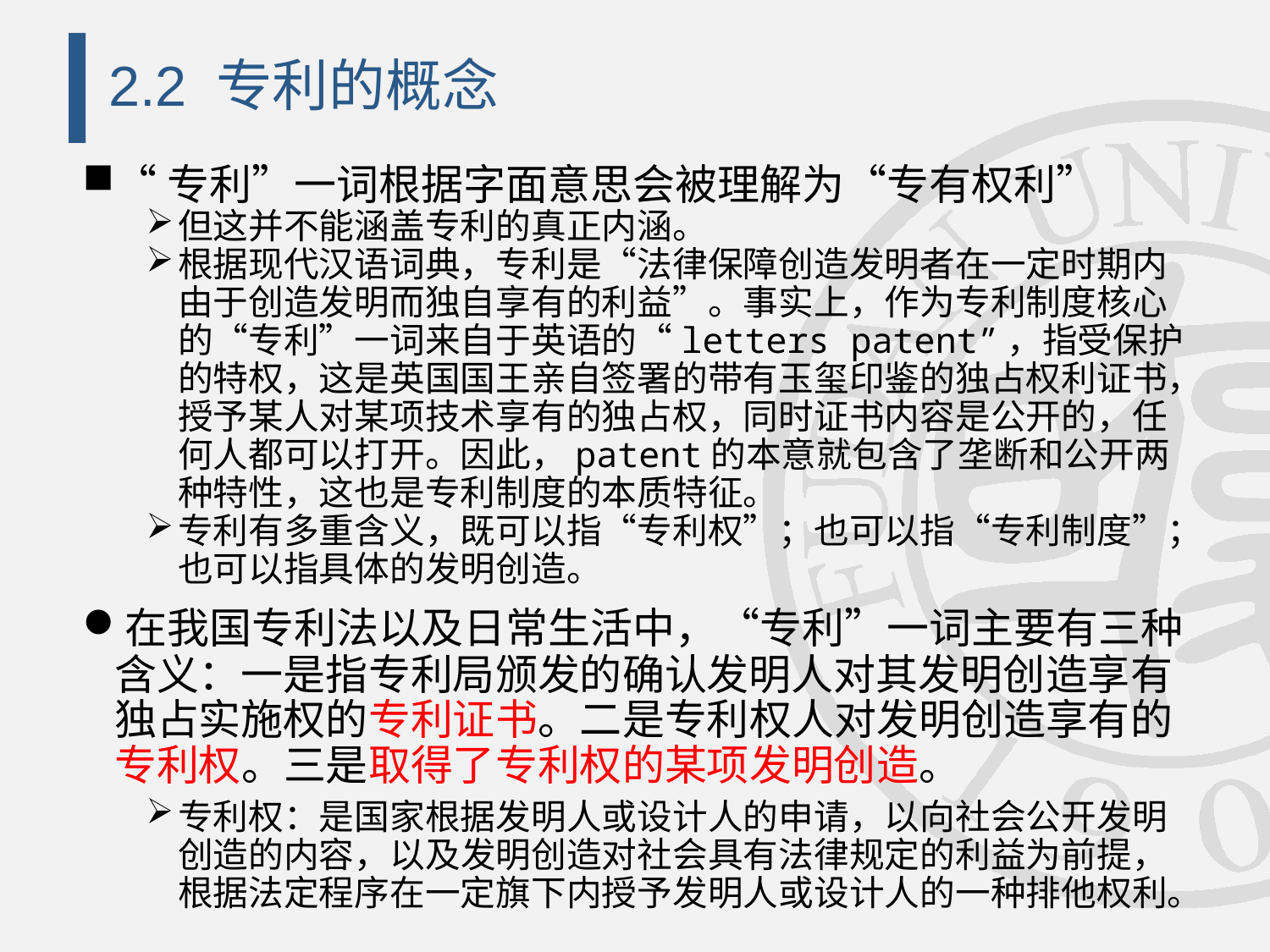

# 2.2 专利的概念
“专利”一词根据字面意思会被理解为“专有权利”
但这并不能涵盖专利的真正内涵。
根据现代汉语词典，专利是“法律保障创造发明者在一定时期内由于创造发明而独自享有的利益”。事实上，作为专利制度核心的“专利”一词来自于英语的“letters patent”，指受保护的特权，这是英国国王亲自签署的带有玉玺印鉴的独占权利证书，授予某人对某项技术享有的独占权，同时证书内容是公开的，任何人都可以打开。因此，patent的本意就包含了垄断和公开两种特性，这也是专利制度的本质特征。
专利有多重含义，既可以指“专利权”；也可以指“专利制度”；也可以指具体的发明创造。
在我国专利法以及日常生活中，“专利”一词主要有三种含义：一是指专利局颁发的确认发明人对其发明创造享有独占实施权的专利证书。二是专利权人对发明创造享有的专利权。三是取得了专利权的某项发明创造。
专利权：是国家根据发明人或设计人的申请，以向社会公开发明创造的内容，以及发明创造对社会具有法律规定的利益为前提，根据法定程序在一定旗下内授予发明人或设计人的一种排他权利。